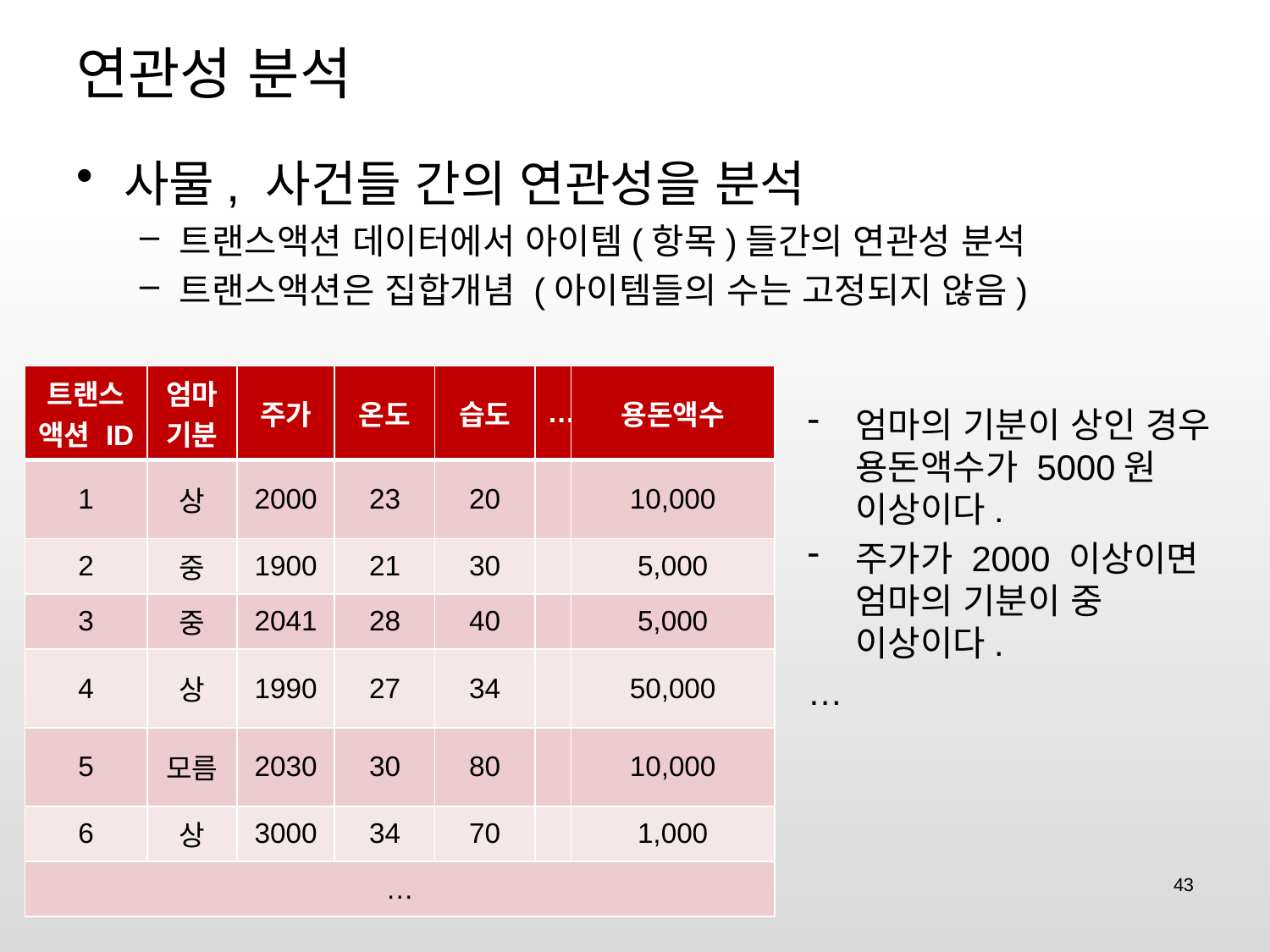

# 연관성 분석
사물, 사건들 간의 연관성을 분석
트랜스액션 데이터에서 아이템(항목)들간의 연관성 분석
트랜스액션은 집합개념 (아이템들의 수는 고정되지 않음)
| 트랜스액션 ID | 엄마기분 | 주가 | 온도 | 습도 | … | 용돈액수 |
| --- | --- | --- | --- | --- | --- | --- |
| 1 | 상 | 2000 | 23 | 20 |  | 10,000 |
| 2 | 중 | 1900 | 21 | 30 |  | 5,000 |
| 3 | 중 | 2041 | 28 | 40 |  | 5,000 |
| 4 | 상 | 1990 | 27 | 34 |  | 50,000 |
| 5 | 모름 | 2030 | 30 | 80 |  | 10,000 |
| 6 | 상 | 3000 | 34 | 70 |  | 1,000 |
| … |  |  |  |  |  |  |
엄마의 기분이 상인 경우 용돈액수가 5000원 이상이다.
주가가 2000 이상이면 엄마의 기분이 중 이상이다.
…
43